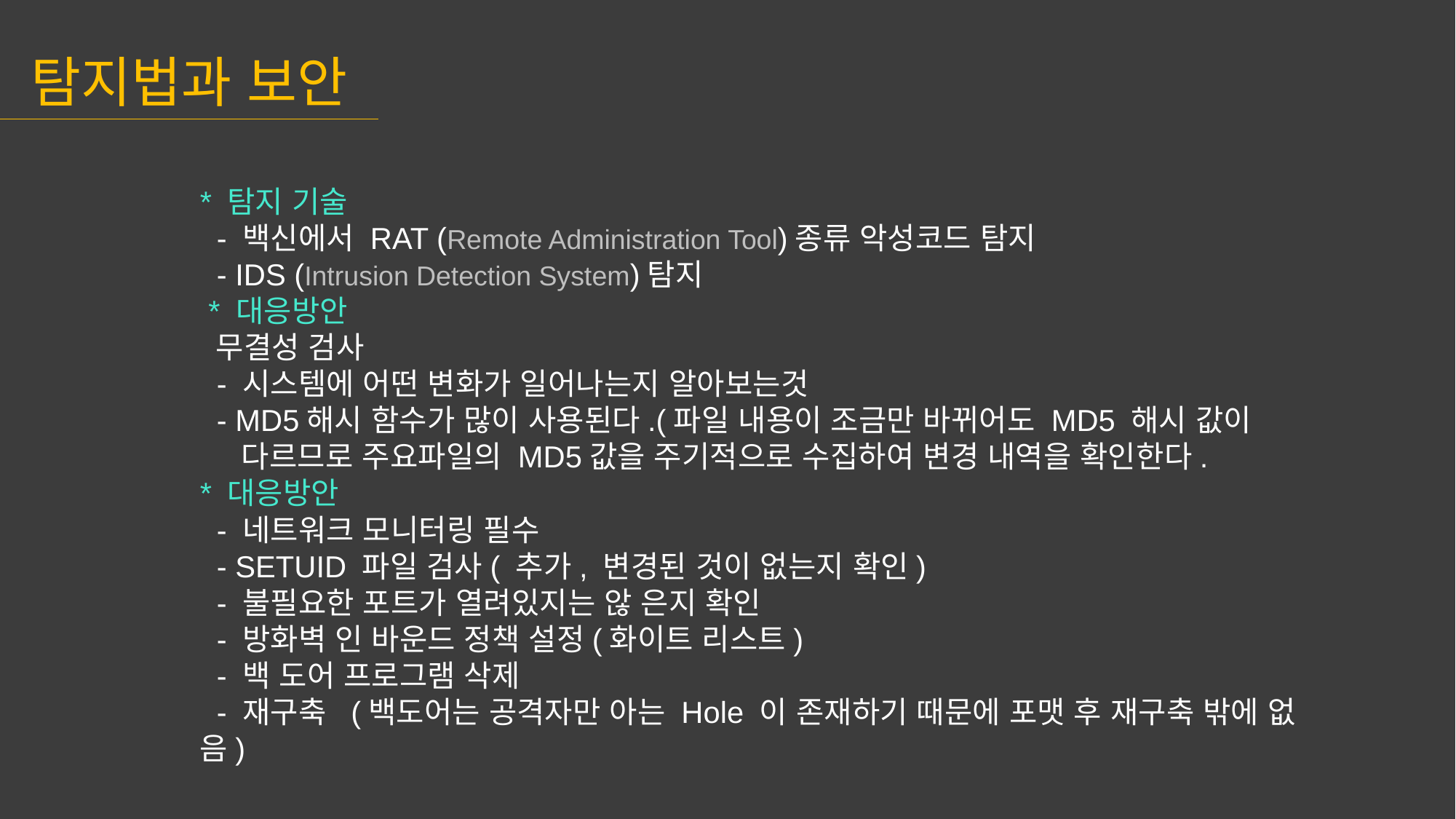

탐지법과 보안

* 탐지 기술
  - 백신에서 RAT (Remote Administration Tool)종류 악성코드 탐지
  - IDS (Intrusion Detection System)탐지
 * 대응방안
 무결성 검사
  - 시스템에 어떤 변화가 일어나는지 알아보는것
  - MD5해시 함수가 많이 사용된다.(파일 내용이 조금만 바뀌어도 MD5 해시 값이
    다르므로 주요파일의 MD5값을 주기적으로 수집하여 변경 내역을 확인한다.
* 대응방안
  - 네트워크 모니터링 필수
  - SETUID 파일 검사( 추가, 변경된 것이 없는지 확인)
  - 불필요한 포트가 열려있지는 않 은지 확인
  - 방화벽 인 바운드 정책 설정(화이트 리스트)
  - 백 도어 프로그램 삭제
  - 재구축  (백도어는 공격자만 아는 Hole 이 존재하기 때문에 포맷 후 재구축 밖에 없음)